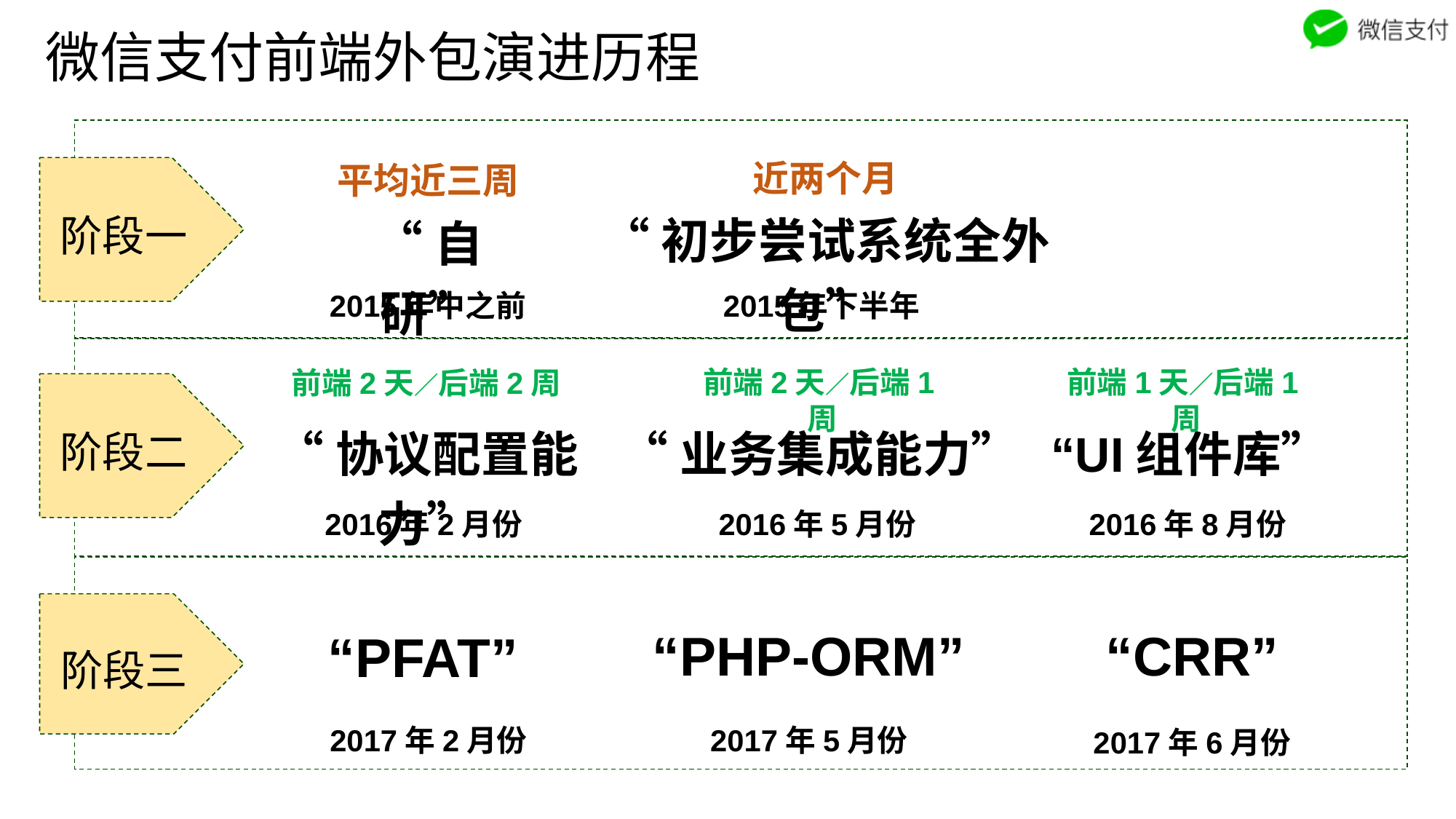

微信支付前端外包演进历程

近两个月
“初步尝试系统全外包”
平均近三周
“自研”
阶段一
2015年下半年
2015年中之前

前端2天／后端1周
前端1天／后端1周
前端2天／后端2周
阶段二
“协议配置能力”
“业务集成能力”
“UI组件库”
2016年2月份
2016年8月份
2016年5月份

阶段三
“CRR”
“PHP-ORM”
“PFAT”
2017年2月份
2017年5月份
2017年6月份